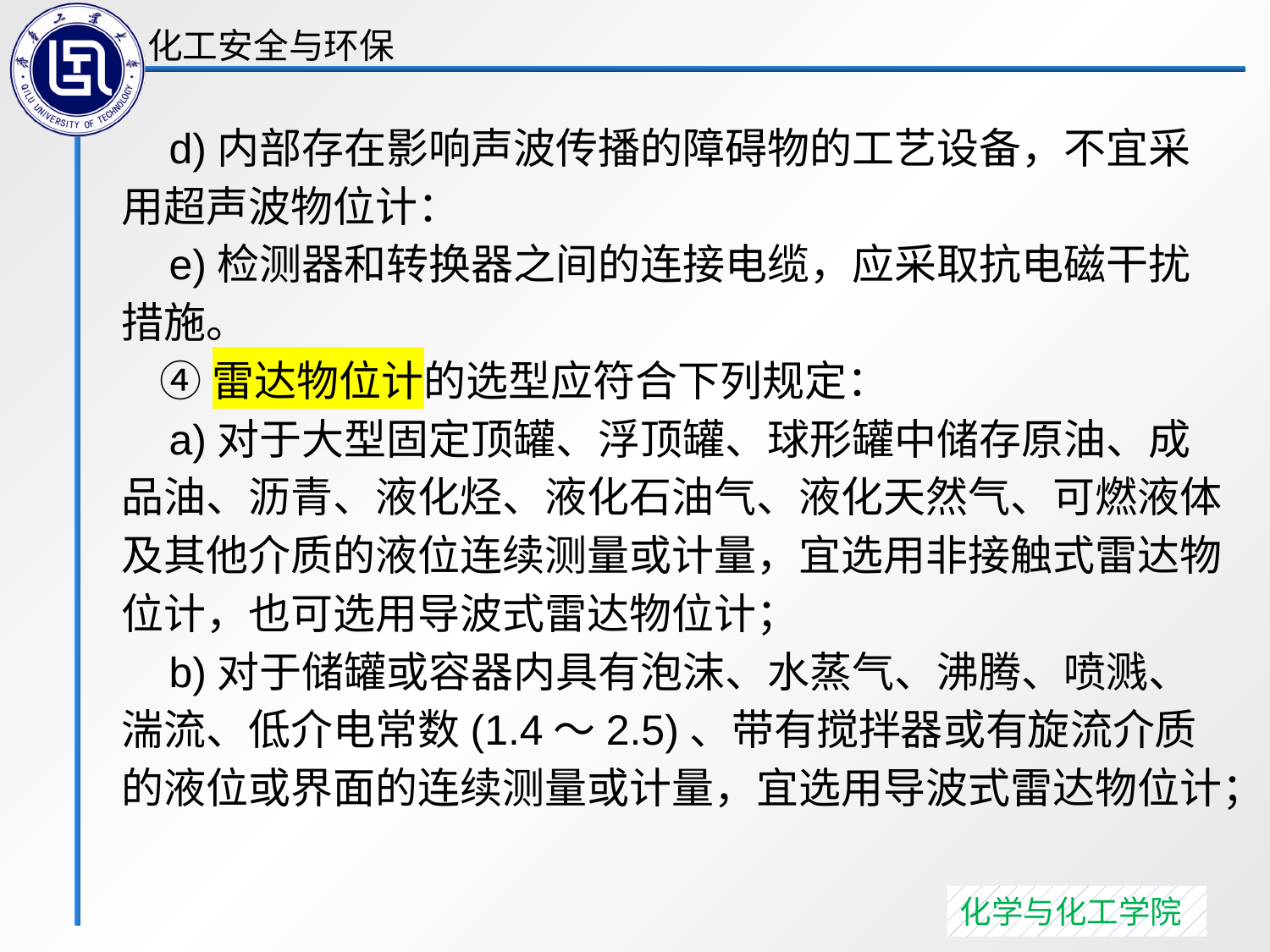

d)内部存在影响声波传播的障碍物的工艺设备，不宜采用超声波物位计：
    e)检测器和转换器之间的连接电缆，应采取抗电磁干扰措施。
    ④雷达物位计的选型应符合下列规定：
    a)对于大型固定顶罐、浮顶罐、球形罐中储存原油、成品油、沥青、液化烃、液化石油气、液化天然气、可燃液体及其他介质的液位连续测量或计量，宜选用非接触式雷达物位计，也可选用导波式雷达物位计；
    b)对于储罐或容器内具有泡沫、水蒸气、沸腾、喷溅、湍流、低介电常数(1.4～2.5)、带有搅拌器或有旋流介质的液位或界面的连续测量或计量，宜选用导波式雷达物位计；